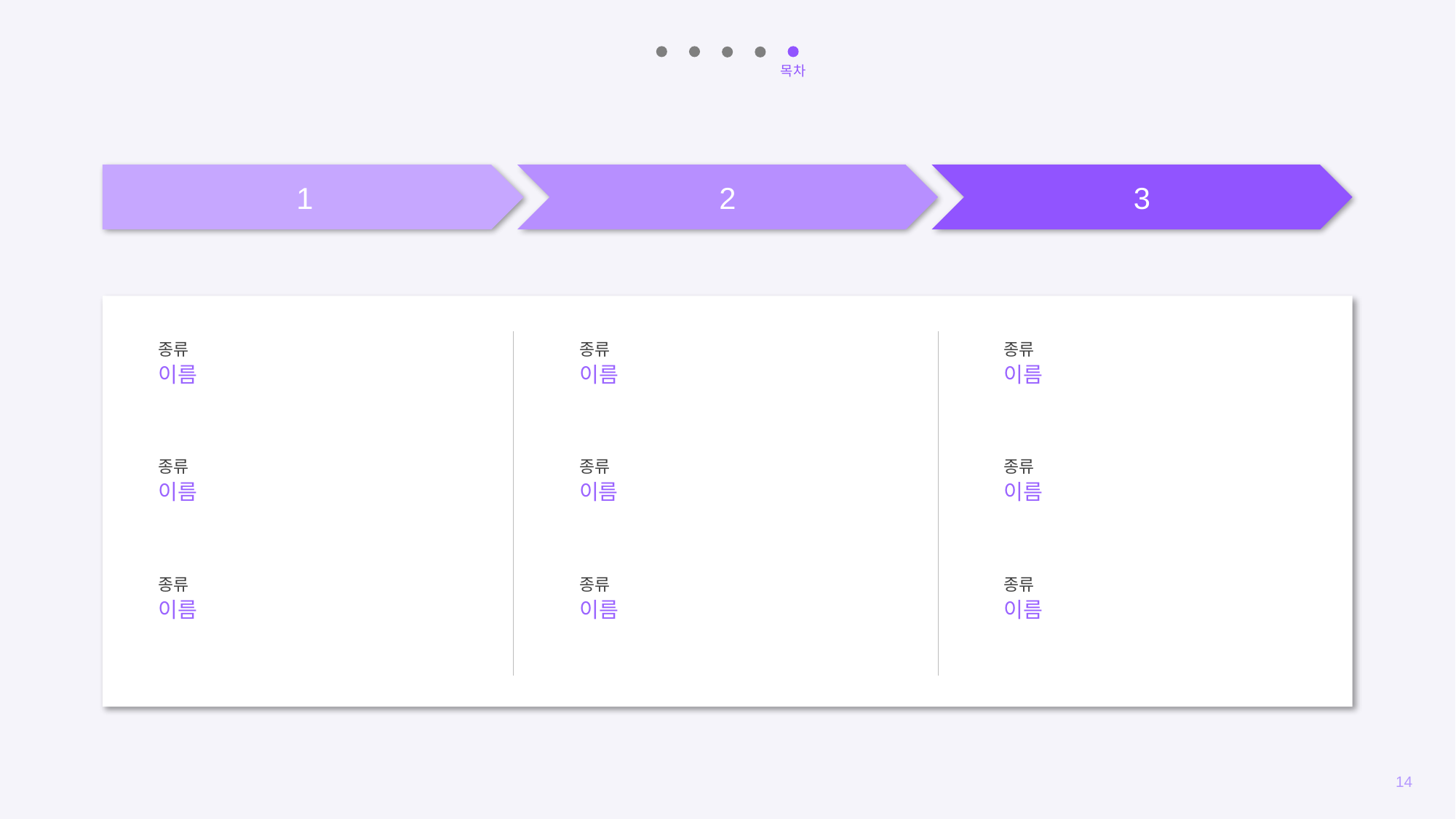

목차
1
2
3

종류
이름
종류
이름
종류
이름
종류
이름
종류
이름
종류
이름
종류
이름
종류
이름
종류
이름
14